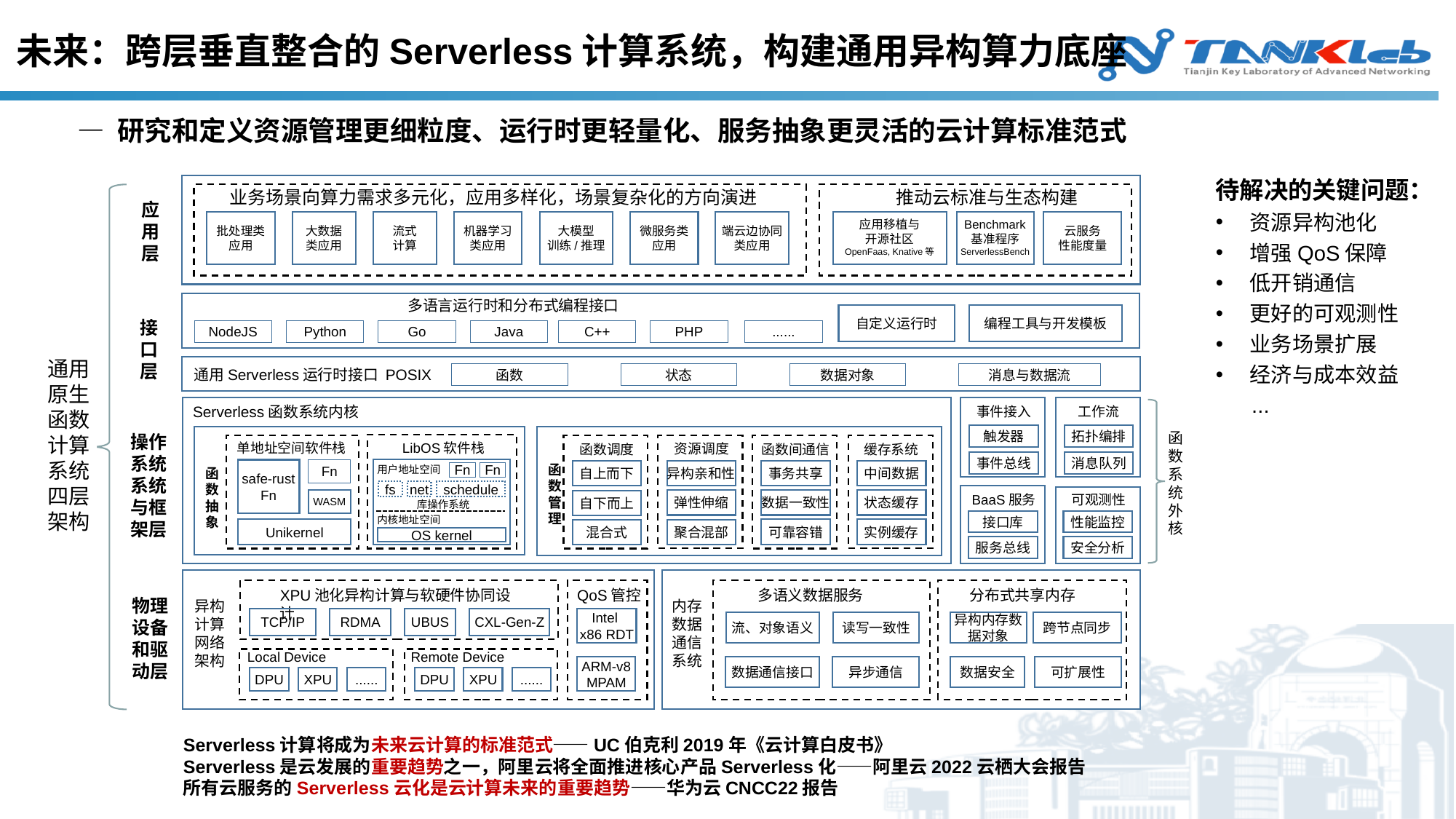

未来：跨层垂直整合的Serverless计算系统，构建通用异构算力底座
— 研究和定义资源管理更细粒度、运行时更轻量化、服务抽象更灵活的云计算标准范式
待解决的关键问题：
资源异构池化
增强QoS保障
低开销通信
更好的可观测性
业务场景扩展
经济与成本效益
      ...

业务场景向算力需求多元化，应用多样化，场景复杂化的方向演进
推动云标准与生态构建
应用层
批处理类
应用
大数据
类应用

流式
计算

机器学习
类应用
大模型
训练/推理
微服务类
应用
端云边协同类应用
应用移植与
开源社区
OpenFaas, Knative等

Benchmark
基准程序
ServerlessBench

云服务
性能度量
通用原生函数计算系统四层架构

接口层

多语言运行时和分布式编程接口
自定义运行时
编程工具与开发模板
NodeJS
Python
Go
Java
C++
PHP
......

函数
状态
数据对象
消息与数据流
通用Serverless运行时接口 POSIX
Serverless函数系统内核

事件接入
工作流
操作系统系统与框架层
触发器
拓扑编排

单地址空间软件栈

LibOS软件栈

资源调度

函数调度
函数间通信
缓存系统
函数系统外核
事件总线
消息队列
函数管理

函数抽象
Fn
safe-rust
Fn
自上而下
异构亲和性
事务共享
中间数据
Fn
Fn
用户地址空间
fs
net
schedule

WASM
弹性伸缩
数据一致性
状态缓存
自下而上
BaaS服务
可观测性
库操作系统
内核地址空间
接口库
性能监控
Unikernel
可靠容错
实例缓存
聚合混部
混合式
OS kernel
服务总线
安全分析

XPU池化异构计算与软硬件协同设计
QoS管控
多语义数据服务
分布式共享内存
物理
设备和驱动层
异构计算网络
架构
内存
数据通信
系统
TCP/IP
RDMA
UBUS
CXL-Gen-Z
Intel
x86 RDT
流、对象语义
读写一致性
异构内存数据对象
跨节点同步
Local Device
Remote Device

ARM-v8
MPAM
数据通信接口
异步通信
数据安全
可扩展性
DPU
XPU
......
DPU
XPU
......
Serverless计算将成为未来云计算的标准范式——UC伯克利2019年《云计算白皮书》
Serverless是云发展的重要趋势之一，阿里云将全面推进核心产品Serverless化——阿里云2022云栖大会报告
所有云服务的Serverless云化是云计算未来的重要趋势——华为云CNCC22报告